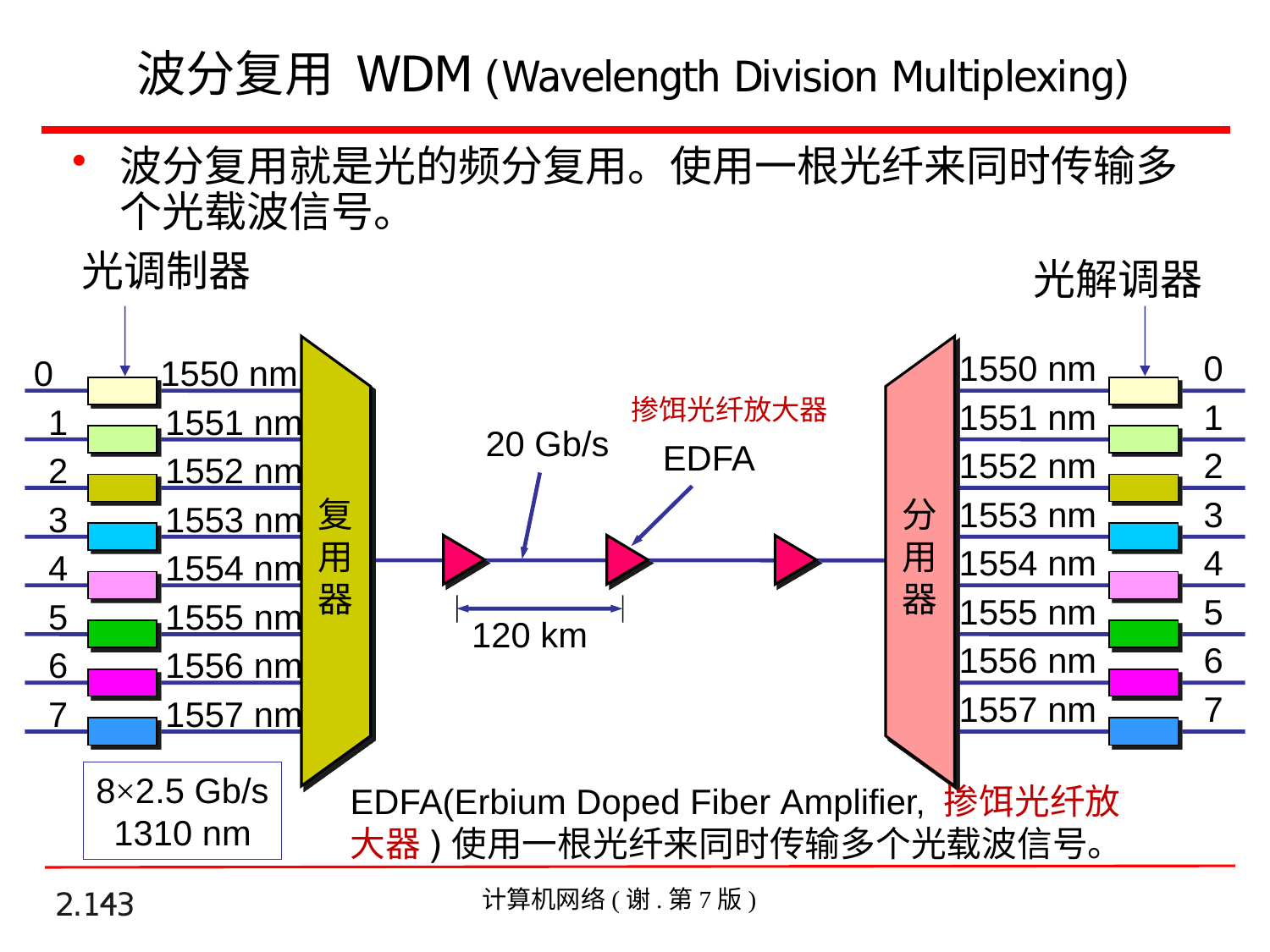

# 波分复用 WDM (Wavelength Division Multiplexing)
波分复用就是光的频分复用。使用一根光纤来同时传输多个光载波信号。
光调制器
光解调器

 1550 nm           0
 1551 nm           1
 1552 nm           2
 1553 nm           3
 1554 nm           4
 1555 nm           5
 1556 nm           6
 1557 nm           7
0           1550 nm
1          1551 nm
2          1552 nm
3          1553 nm
4          1554 nm
5          1555 nm
6          1556 nm
7          1557 nm

掺饵光纤放大器

20 Gb/s

EDFA

复
用
器
分
用
器

120 km

8×2.5 Gb/s
1310 nm
EDFA(Erbium Doped Fiber Amplifier, 掺饵光纤放大器)使用一根光纤来同时传输多个光载波信号。